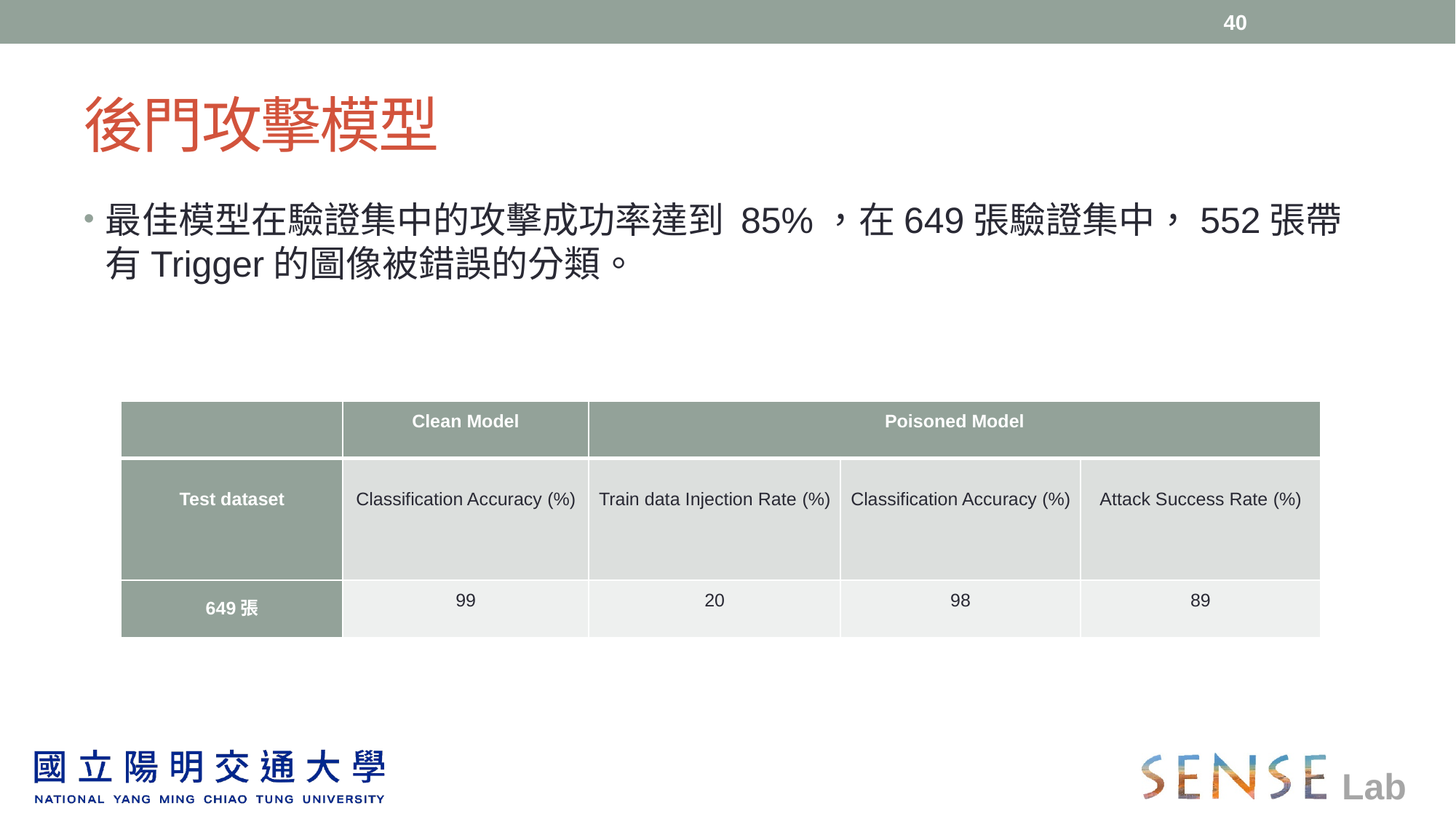

40
# 後門攻擊模型
最佳模型在驗證集中的攻擊成功率達到 85%，在649張驗證集中，552張帶有Trigger的圖像被錯誤的分類。
|  | Clean Model | Poisoned Model |  |  |
| --- | --- | --- | --- | --- |
| Test dataset | Classification Accuracy (%) | Train data Injection Rate (%) | Classification Accuracy (%) | Attack Success Rate (%) |
| 649張 | 99 | 20 | 98 | 89 |